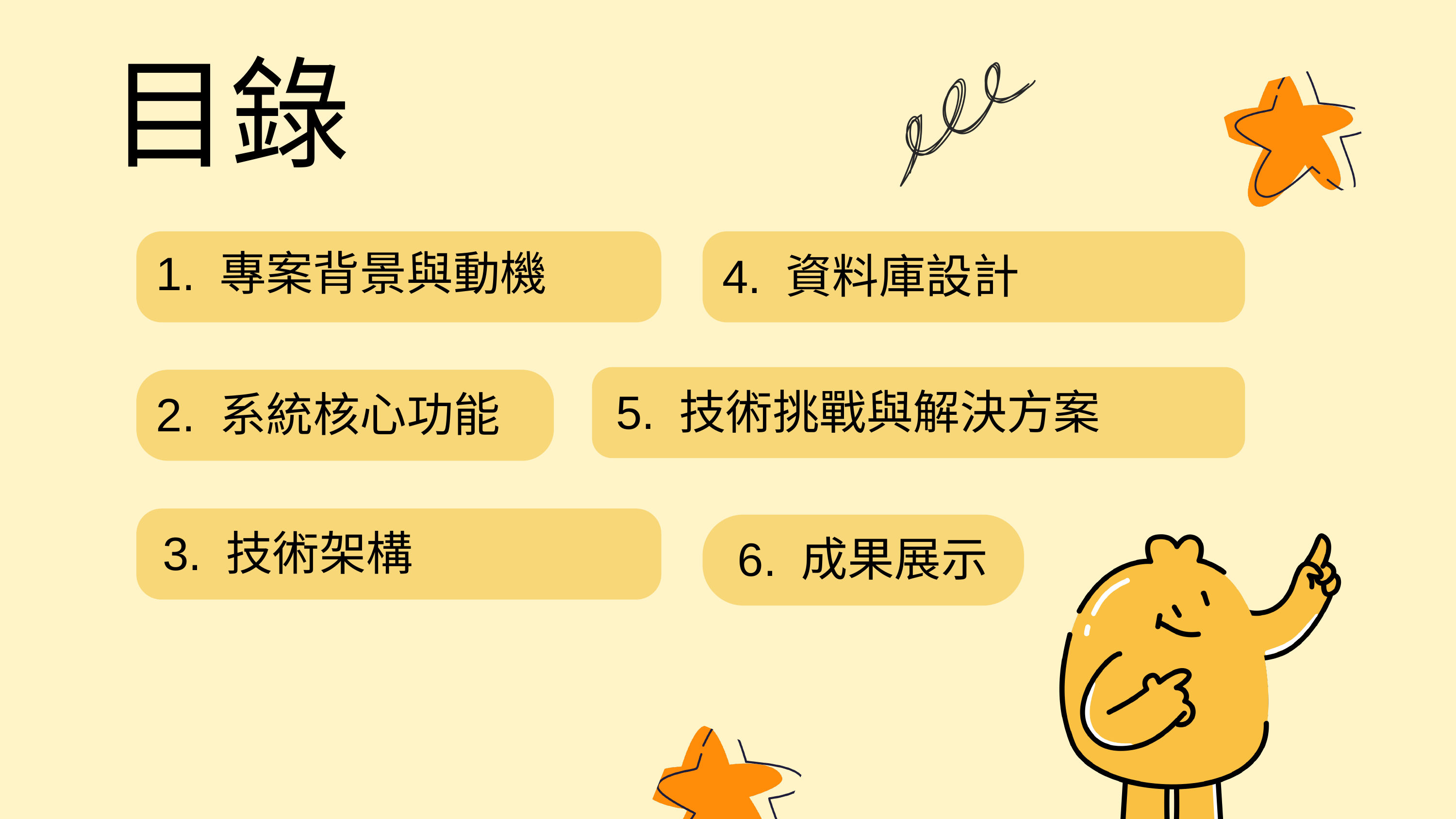

目錄

1. 專案背景與動機
4. 資料庫設計

5. 技術挑戰與解決方案
2. 系統核心功能

3. 技術架構
6. 成果展示